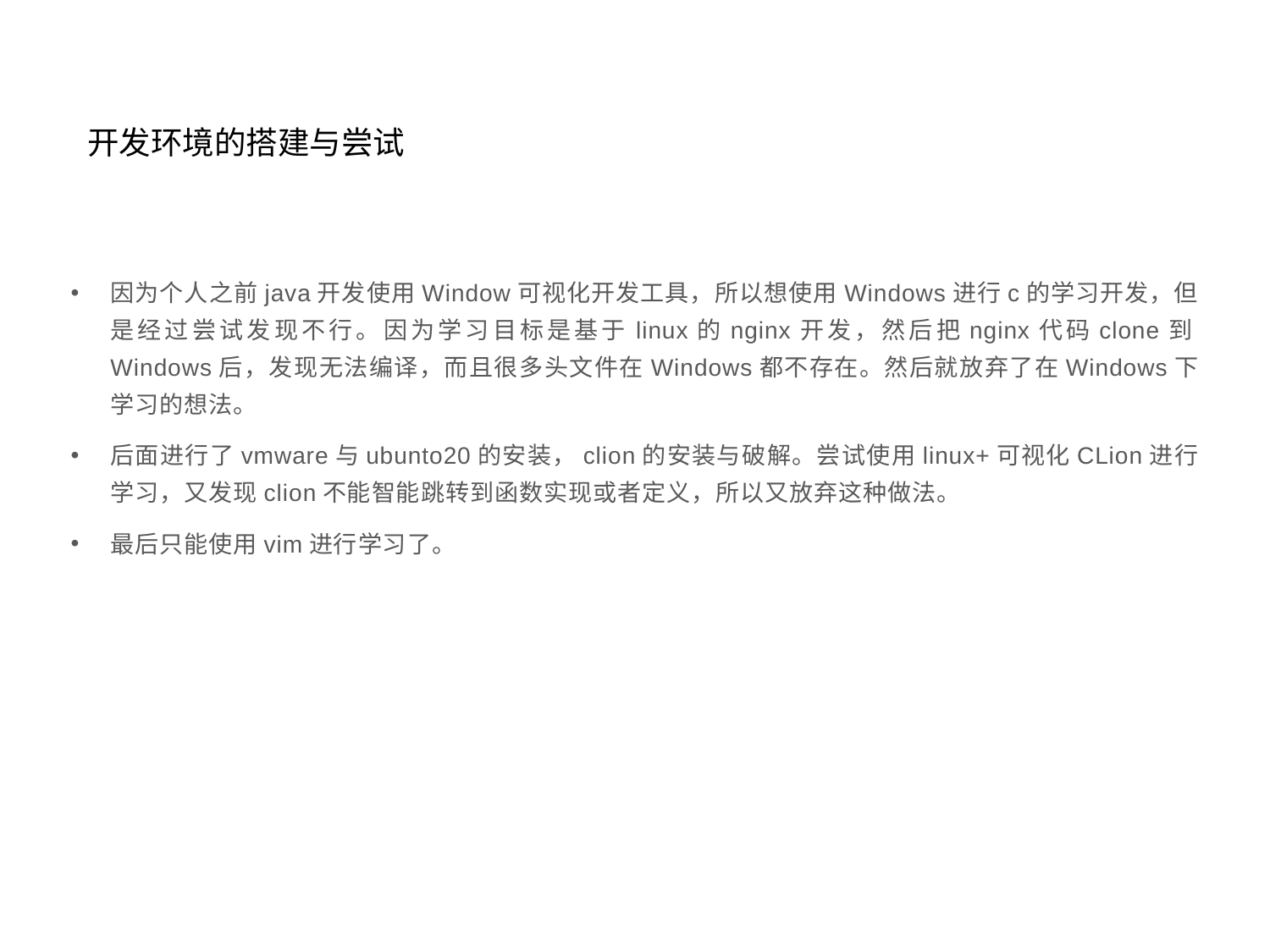

开发环境的搭建与尝试
因为个人之前java开发使用Window可视化开发工具，所以想使用Windows进行c的学习开发，但是经过尝试发现不行。因为学习目标是基于linux的nginx开发，然后把nginx代码clone到Windows后，发现无法编译，而且很多头文件在Windows都不存在。然后就放弃了在Windows下学习的想法。
后面进行了vmware与ubunto20的安装，clion的安装与破解。尝试使用linux+可视化CLion进行学习，又发现clion不能智能跳转到函数实现或者定义，所以又放弃这种做法。
最后只能使用vim进行学习了。